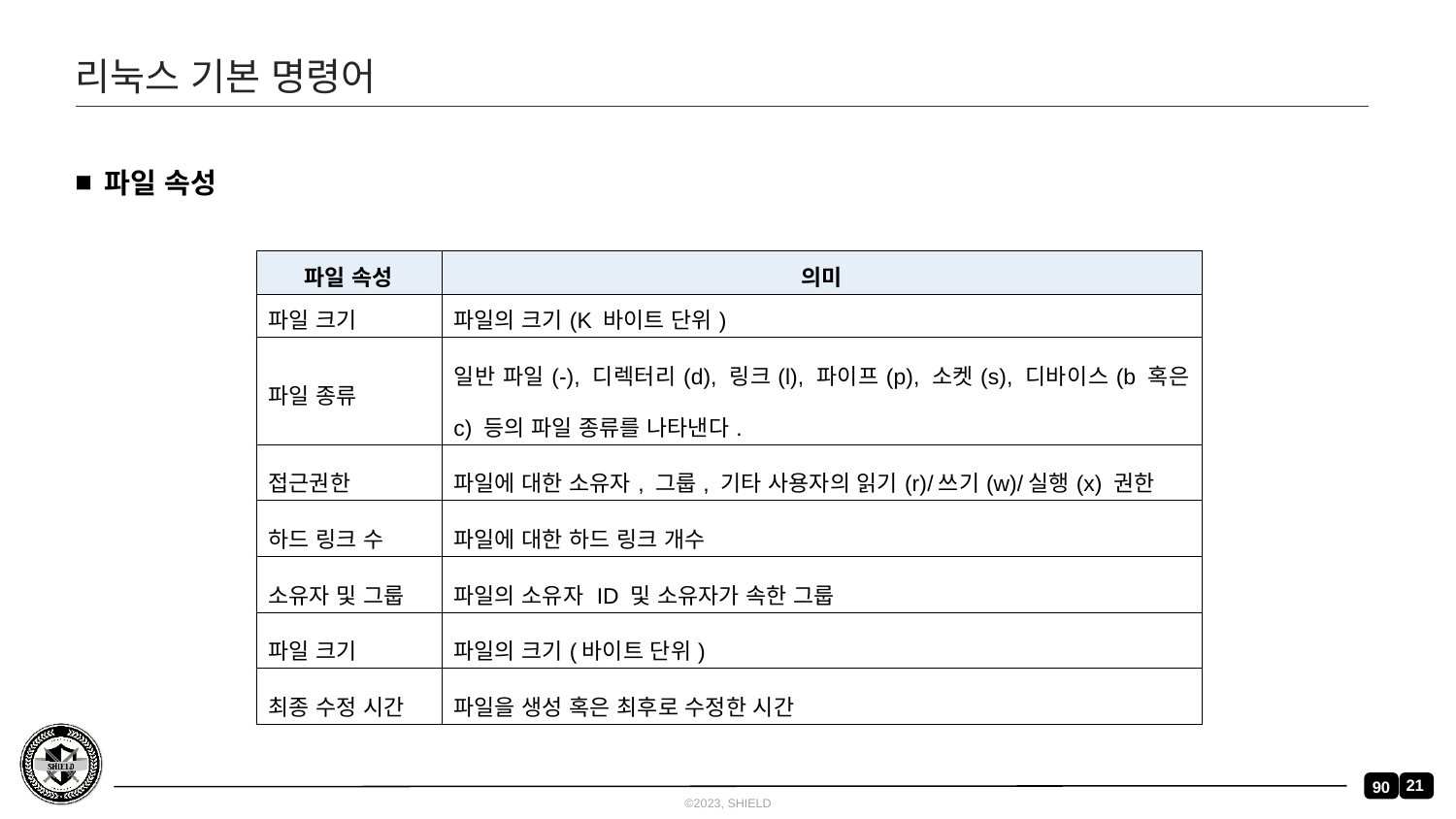

# 리눅스 기본 명령어

파일 속성
| 파일 속성 | 의미 |
| --- | --- |
| 파일 크기 | 파일의 크기(K 바이트 단위) |
| 파일 종류 | 일반 파일(-), 디렉터리(d), 링크(l), 파이프(p), 소켓(s), 디바이스(b 혹은 c) 등의 파일 종류를 나타낸다. |
| 접근권한 | 파일에 대한 소유자, 그룹, 기타 사용자의 읽기(r)/쓰기(w)/실행(x) 권한 |
| 하드 링크 수 | 파일에 대한 하드 링크 개수 |
| 소유자 및 그룹 | 파일의 소유자 ID 및 소유자가 속한 그룹 |
| 파일 크기 | 파일의 크기(바이트 단위) |
| 최종 수정 시간 | 파일을 생성 혹은 최후로 수정한 시간 |